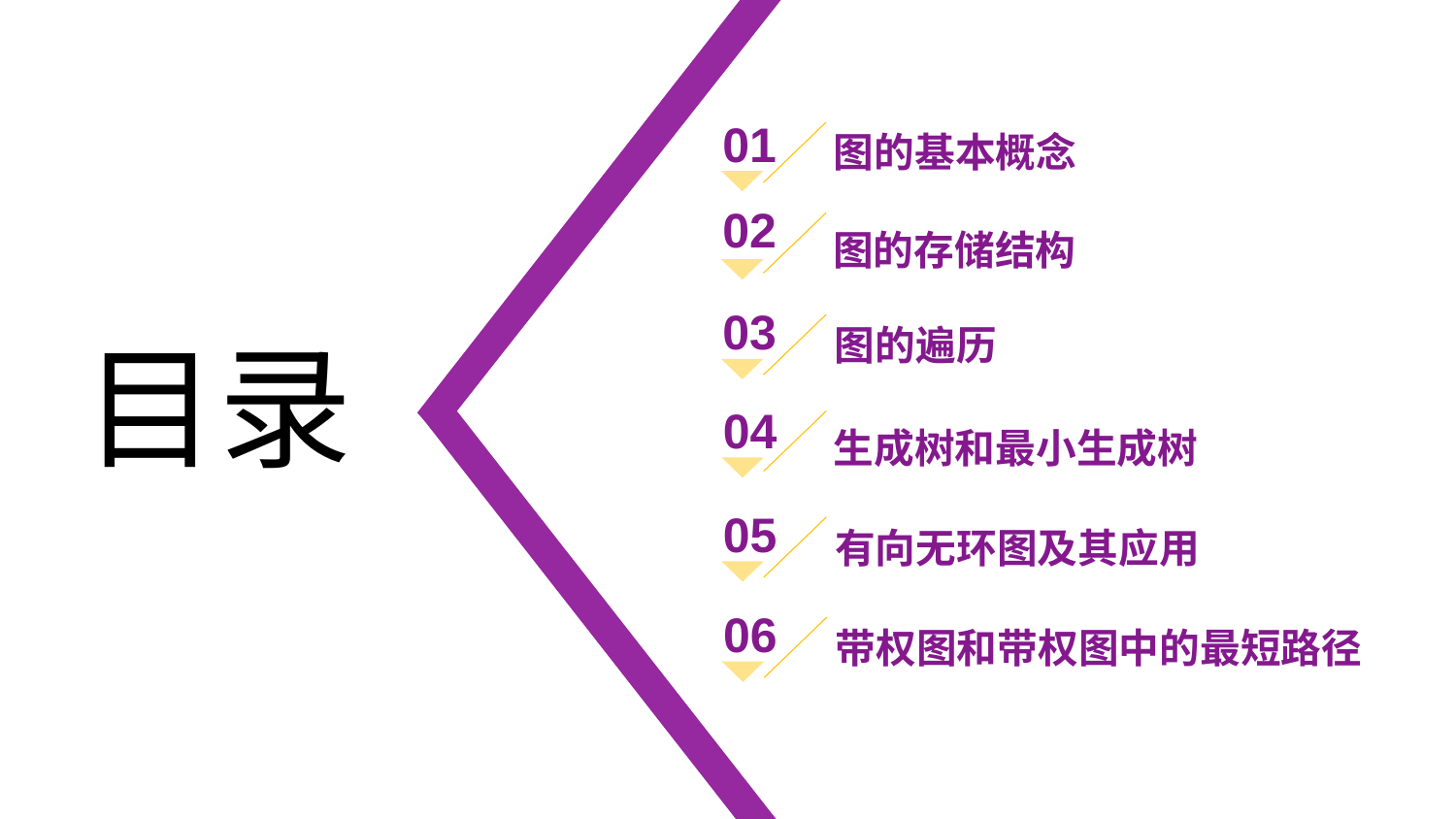

图的基本概念
图的存储结构
图的遍历
生成树和最小生成树
有向无环图及其应用
带权图和带权图中的最短路径